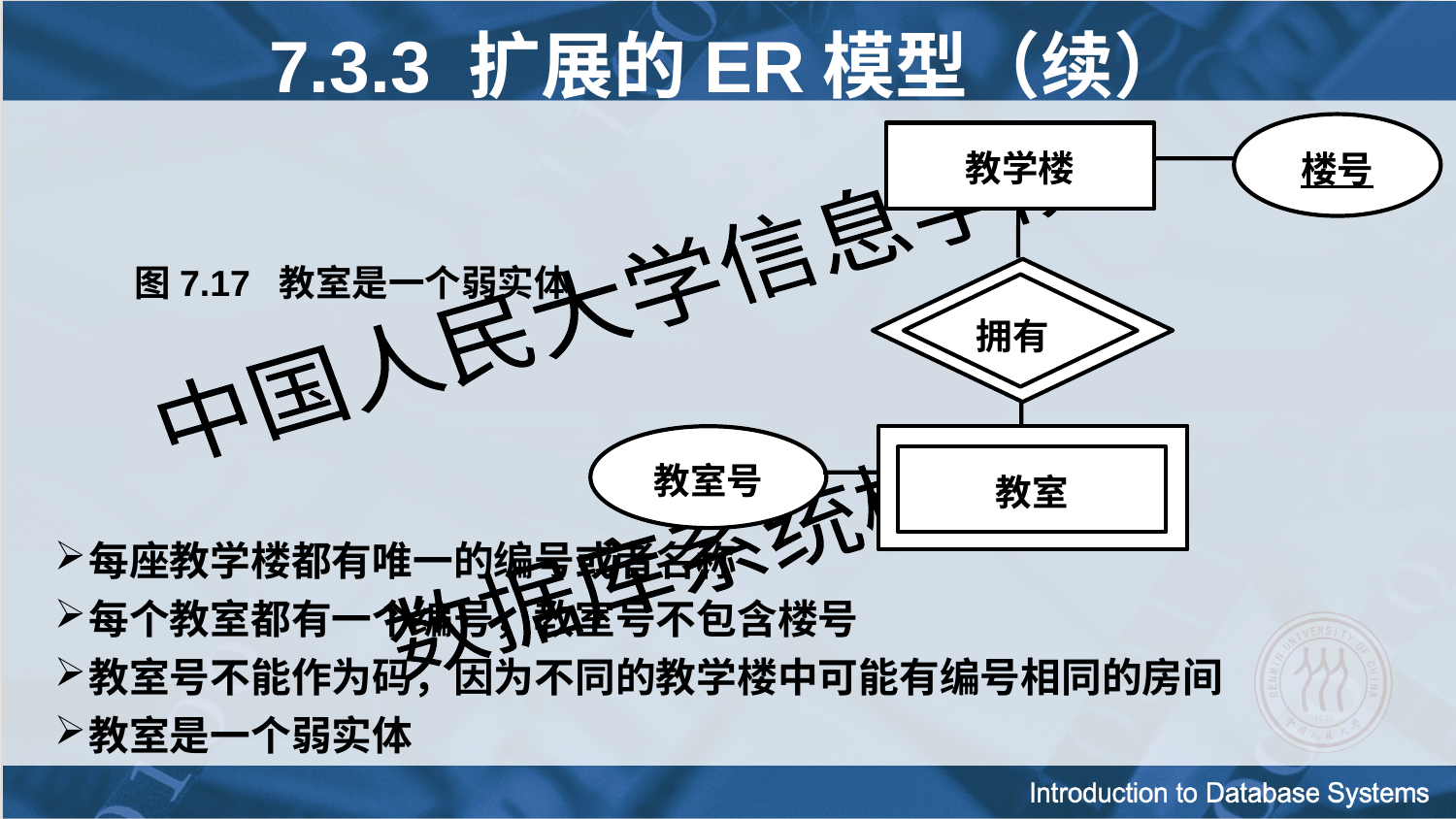

7.3.3 扩展的ER模型（续）
楼号
教学楼

拥有

教室号
教室

图7.17  教室是一个弱实体
每座教学楼都有唯一的编号或者名称
每个教室都有一个编号，教室号不包含楼号
教室号不能作为码，因为不同的教学楼中可能有编号相同的房间
教室是一个弱实体